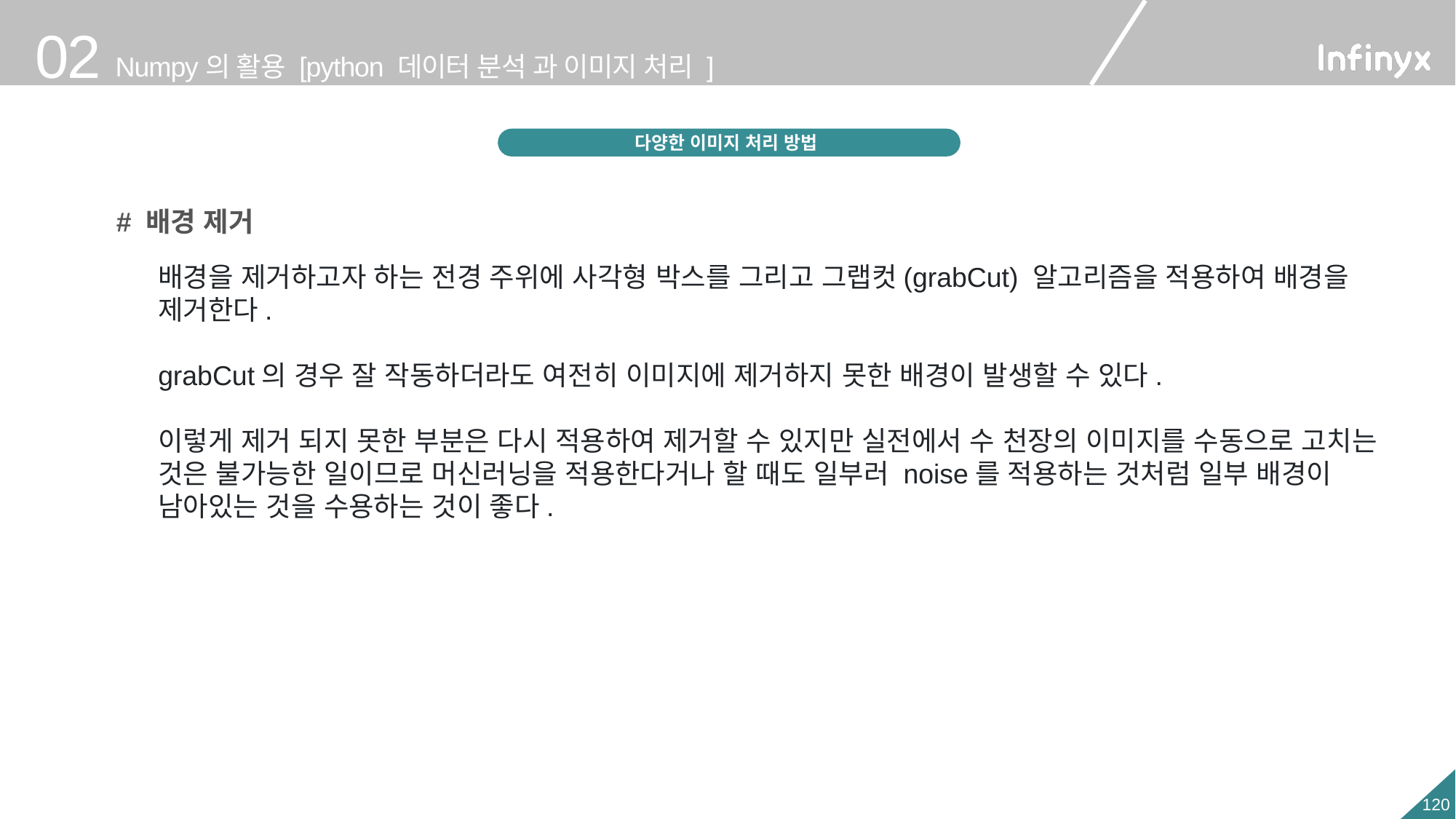

다양한 이미지 처리 방법
# 배경 제거

배경을 제거하고자 하는 전경 주위에 사각형 박스를 그리고 그랩컷(grabCut) 알고리즘을 적용하여 배경을 제거한다.
grabCut의 경우 잘 작동하더라도 여전히 이미지에 제거하지 못한 배경이 발생할 수 있다.

이렇게 제거 되지 못한 부분은 다시 적용하여 제거할 수 있지만 실전에서 수 천장의 이미지를 수동으로 고치는 것은 불가능한 일이므로 머신러닝을 적용한다거나 할 때도 일부러 noise를 적용하는 것처럼 일부 배경이 남아있는 것을 수용하는 것이 좋다.